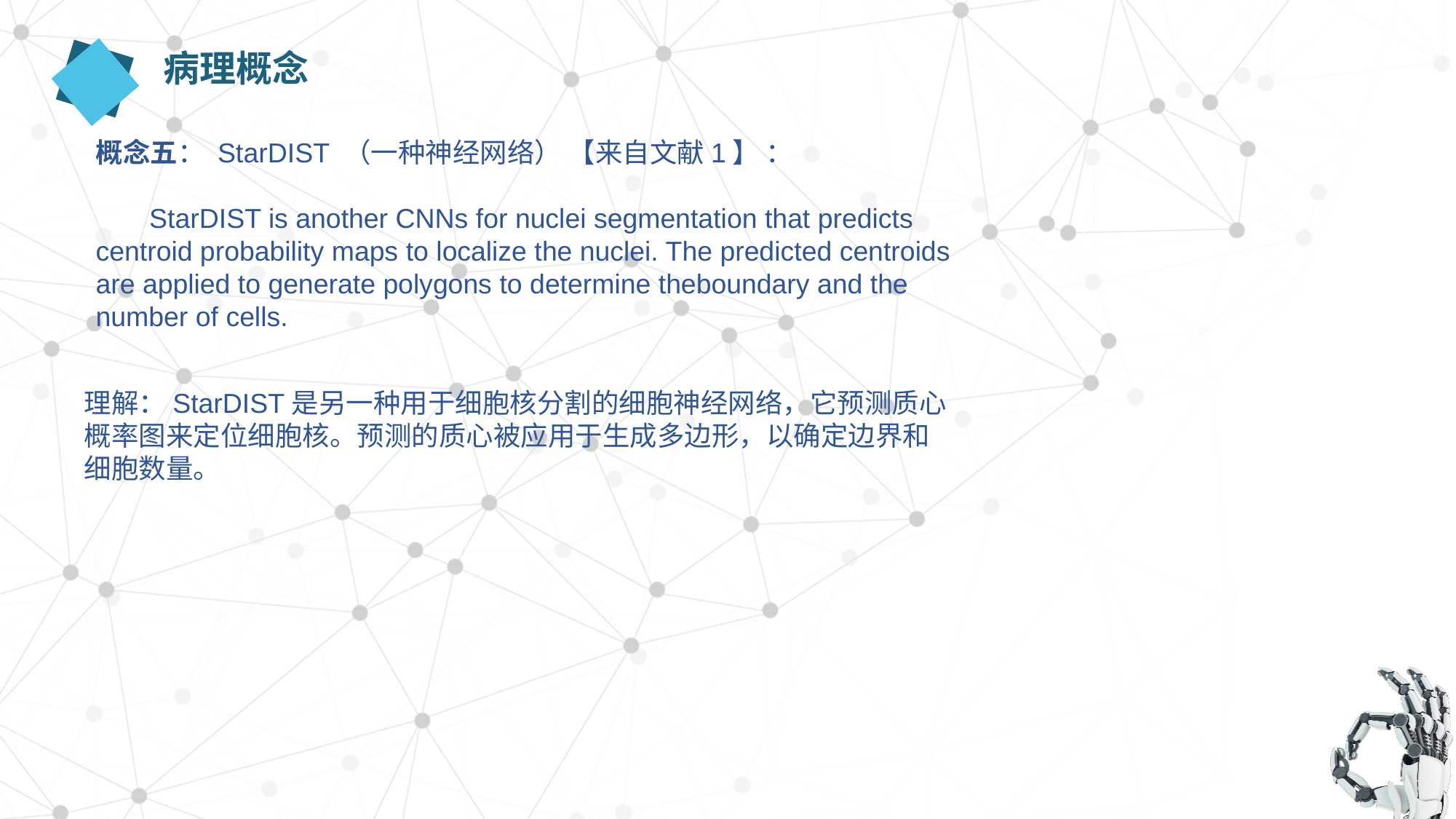

病理概念
概念五： StarDIST （一种神经网络） 【来自文献1】 ：

       StarDIST is another CNNs for nuclei segmentation that predicts centroid probability maps to localize the nuclei. The predicted centroids are applied to generate polygons to determine theboundary and the number of cells.
理解：StarDIST是另一种用于细胞核分割的细胞神经网络，它预测质心概率图来定位细胞核。预测的质心被应用于生成多边形，以确定边界和细胞数量。